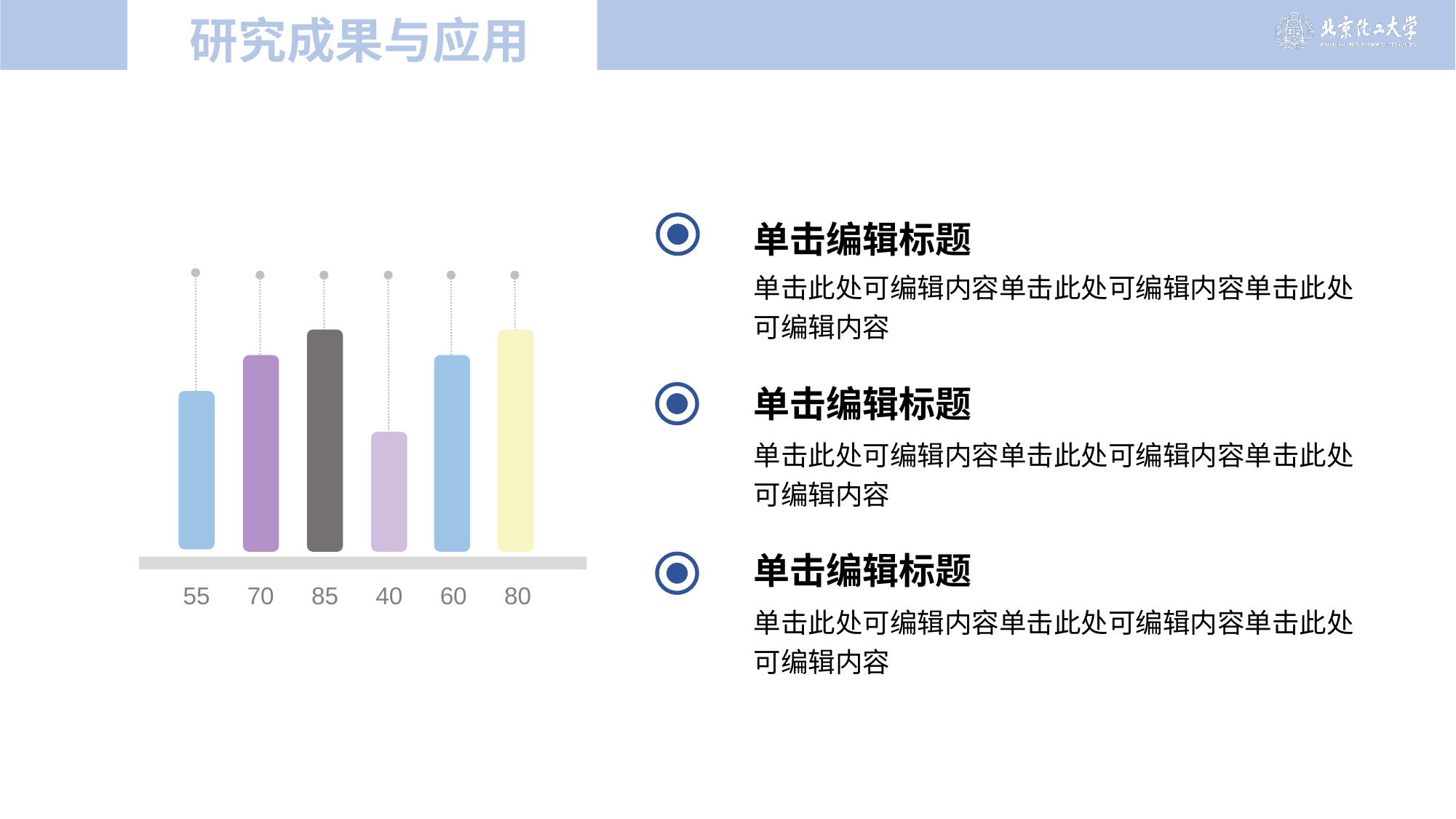

# 研究成果与应用
单击编辑标题

单击此处可编辑内容单击此处可编辑内容单击此处可编辑内容

单击编辑标题

单击此处可编辑内容单击此处可编辑内容单击此处可编辑内容
单击编辑标题

55
70
85
40
60
80
单击此处可编辑内容单击此处可编辑内容单击此处可编辑内容